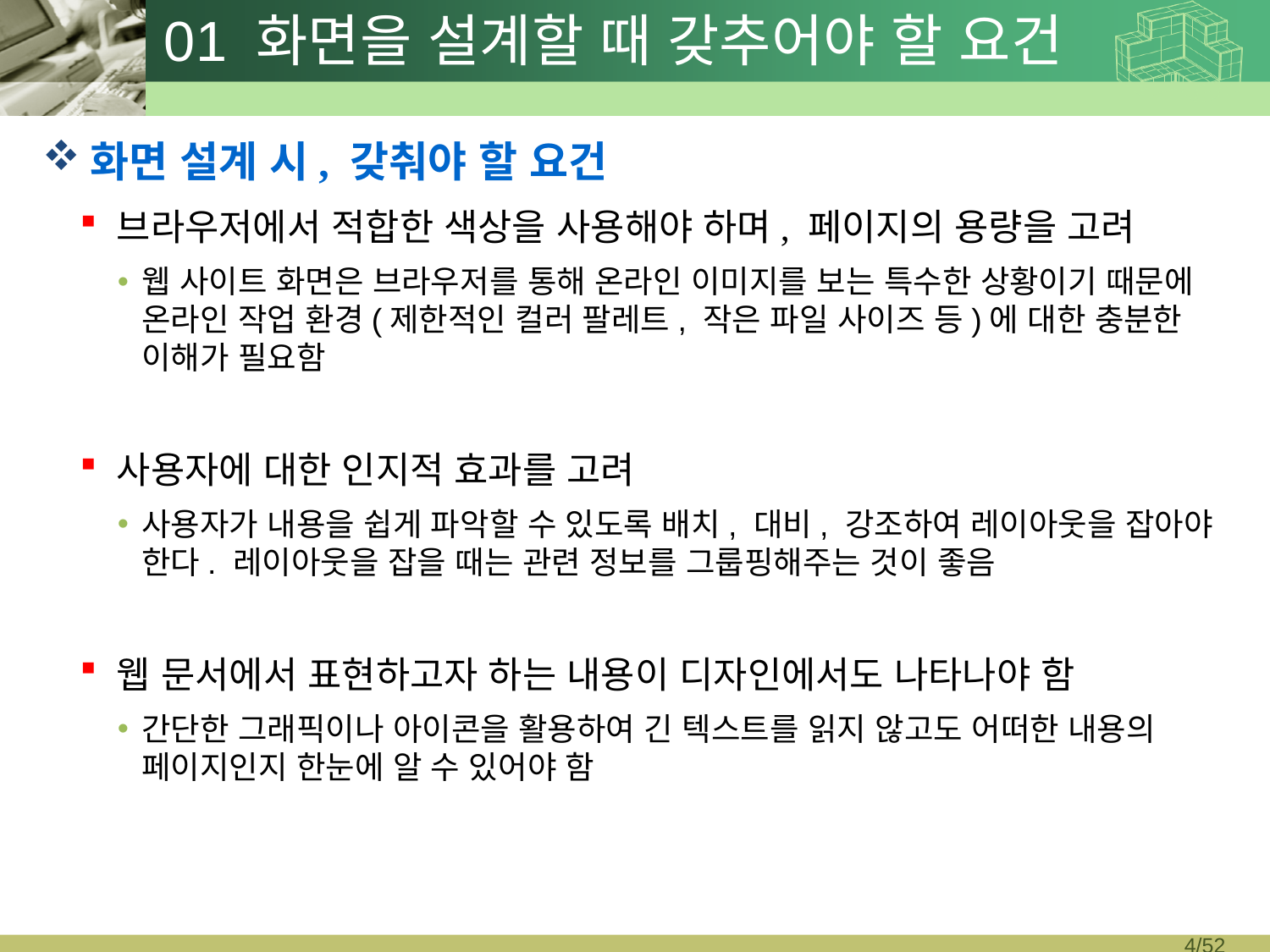

# 01 화면을 설계할 때 갖추어야 할 요건
화면 설계 시, 갖춰야 할 요건
브라우저에서 적합한 색상을 사용해야 하며, 페이지의 용량을 고려
웹 사이트 화면은 브라우저를 통해 온라인 이미지를 보는 특수한 상황이기 때문에 온라인 작업 환경(제한적인 컬러 팔레트, 작은 파일 사이즈 등)에 대한 충분한 이해가 필요함

사용자에 대한 인지적 효과를 고려
사용자가 내용을 쉽게 파악할 수 있도록 배치, 대비, 강조하여 레이아웃을 잡아야 한다. 레이아웃을 잡을 때는 관련 정보를 그룹핑해주는 것이 좋음

웹 문서에서 표현하고자 하는 내용이 디자인에서도 나타나야 함
간단한 그래픽이나 아이콘을 활용하여 긴 텍스트를 읽지 않고도 어떠한 내용의 페이지인지 한눈에 알 수 있어야 함